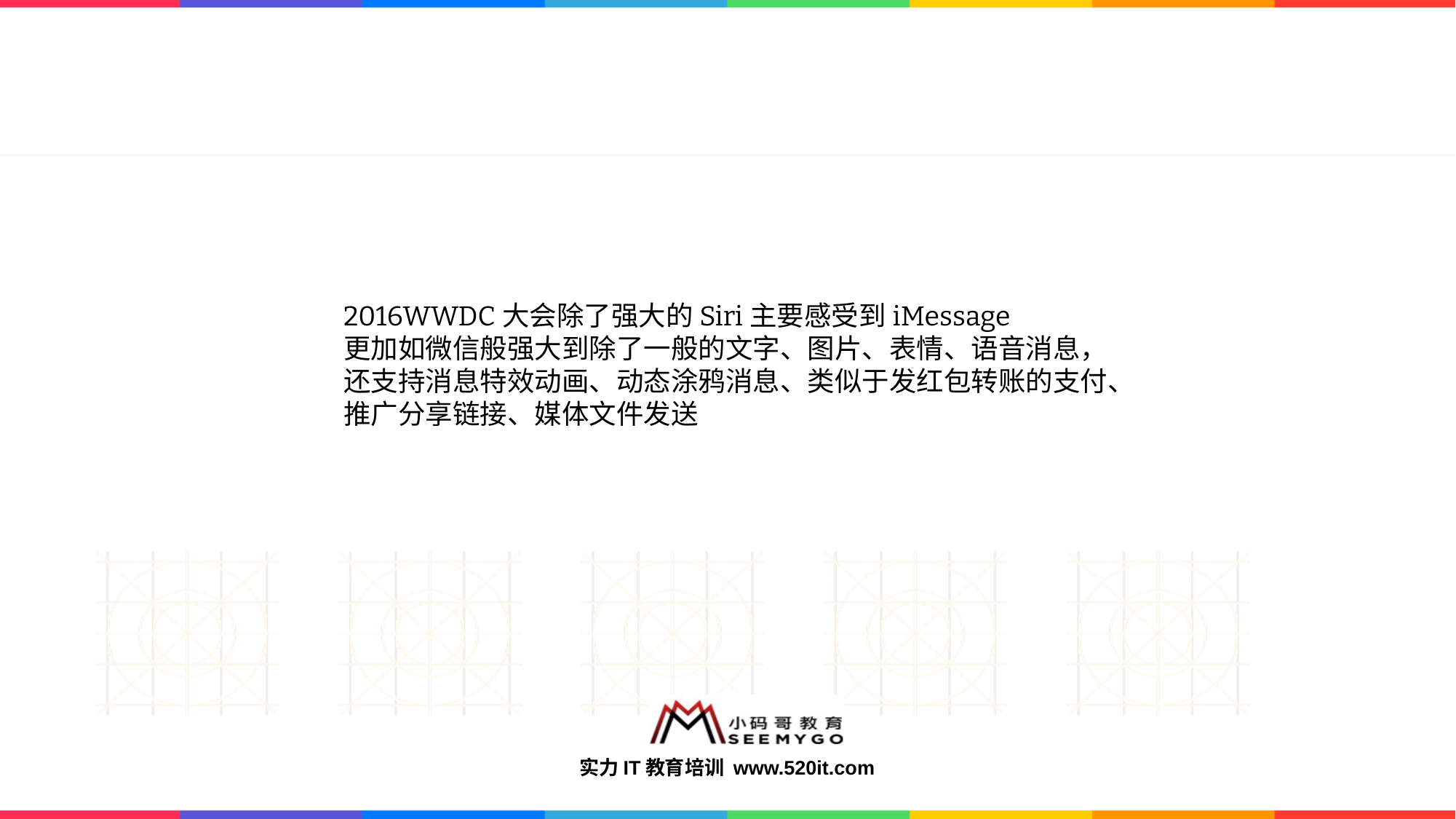

2016WWDC大会除了强大的Siri主要感受到iMessage
更加如微信般强大到除了一般的文字、图片、表情、语音消息，
还支持消息特效动画、动态涂鸦消息、类似于发红包转账的支付、
推广分享链接、媒体文件发送